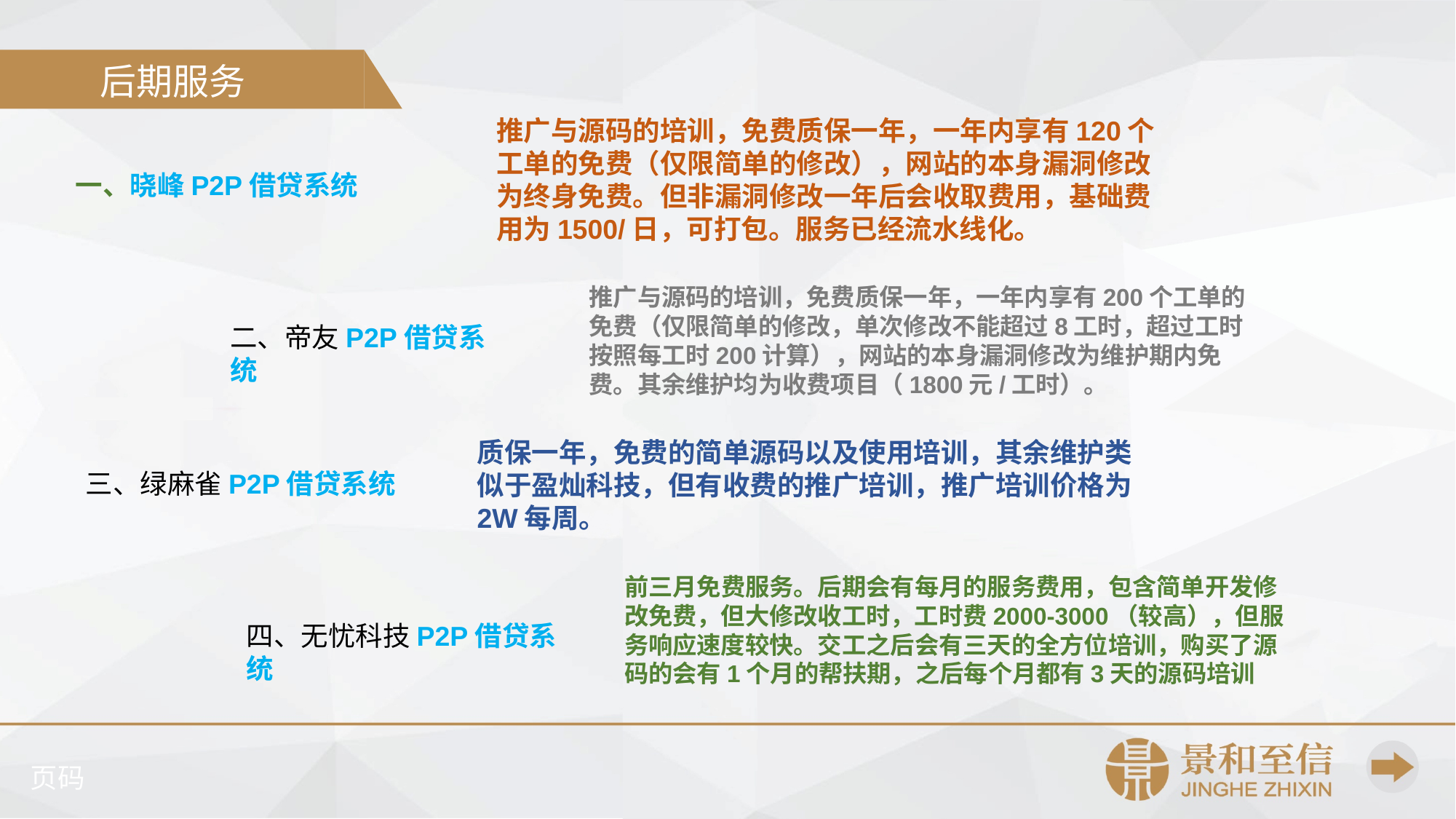

后期服务
推广与源码的培训，免费质保一年，一年内享有120个工单的免费（仅限简单的修改），网站的本身漏洞修改为终身免费。但非漏洞修改一年后会收取费用，基础费用为1500/日，可打包。服务已经流水线化。
一、晓峰P2P借贷系统
推广与源码的培训，免费质保一年，一年内享有200个工单的免费（仅限简单的修改，单次修改不能超过8工时，超过工时按照每工时200计算），网站的本身漏洞修改为维护期内免费。其余维护均为收费项目（1800元/工时）。
二、帝友P2P借贷系统
质保一年，免费的简单源码以及使用培训，其余维护类似于盈灿科技，但有收费的推广培训，推广培训价格为2W每周。
三、绿麻雀P2P借贷系统
前三月免费服务。后期会有每月的服务费用，包含简单开发修改免费，但大修改收工时，工时费2000-3000（较高），但服务响应速度较快。交工之后会有三天的全方位培训，购买了源码的会有1个月的帮扶期，之后每个月都有3天的源码培训
四、无忧科技P2P借贷系统
页码